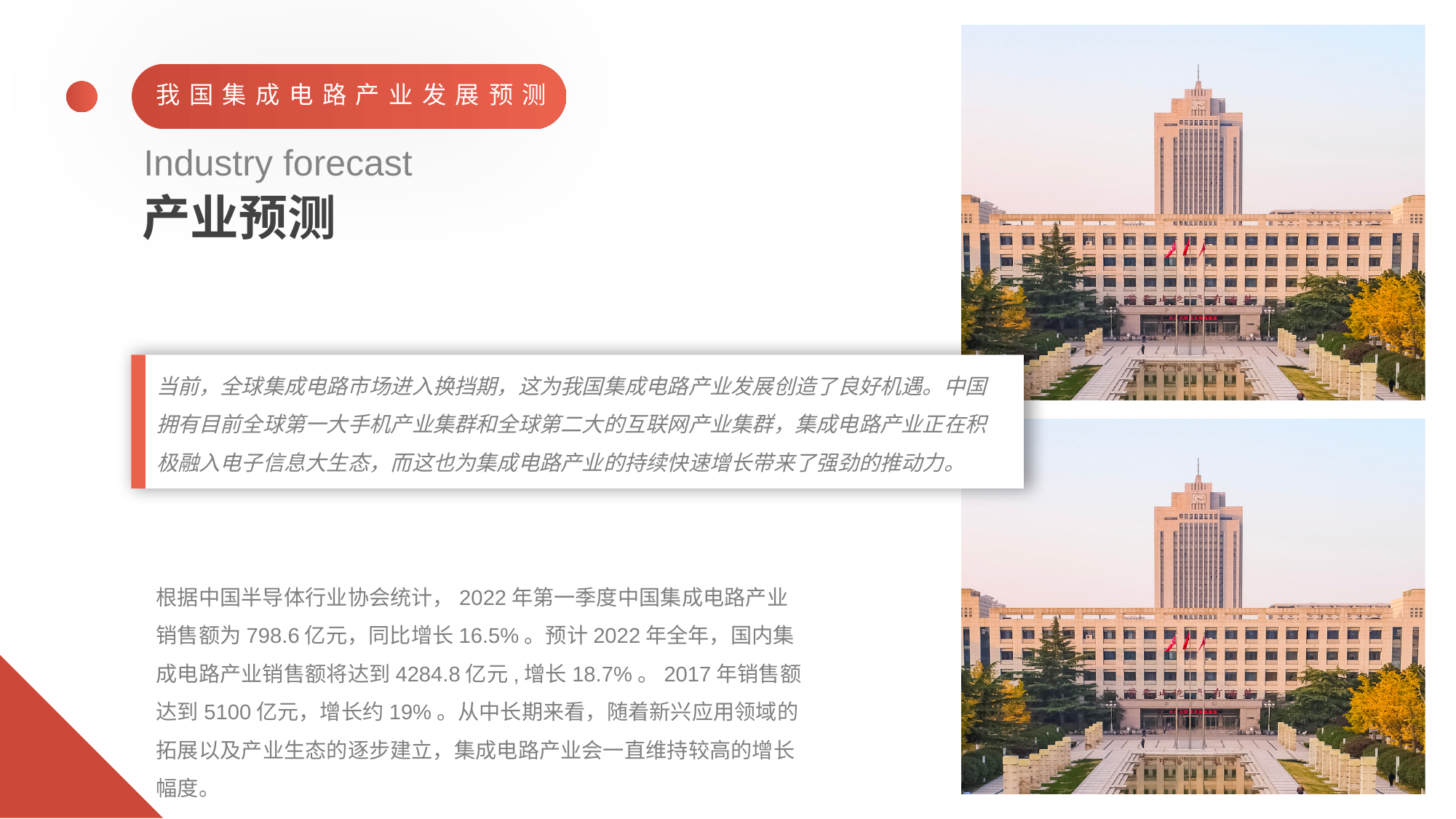

我国集成电路产业发展预测

Industry forecast

产业预测

当前，全球集成电路市场进入换挡期，这为我国集成电路产业发展创造了良好机遇。中国拥有目前全球第一大手机产业集群和全球第二大的互联网产业集群，集成电路产业正在积极融入电子信息大生态，而这也为集成电路产业的持续快速增长带来了强劲的推动力。

根据中国半导体行业协会统计，2022年第一季度中国集成电路产业销售额为798.6亿元，同比增长16.5%。预计2022年全年，国内集成电路产业销售额将达到4284.8亿元,增长18.7%。2017年销售额达到5100亿元，增长约19%。从中长期来看，随着新兴应用领域的拓展以及产业生态的逐步建立，集成电路产业会一直维持较高的增长幅度。